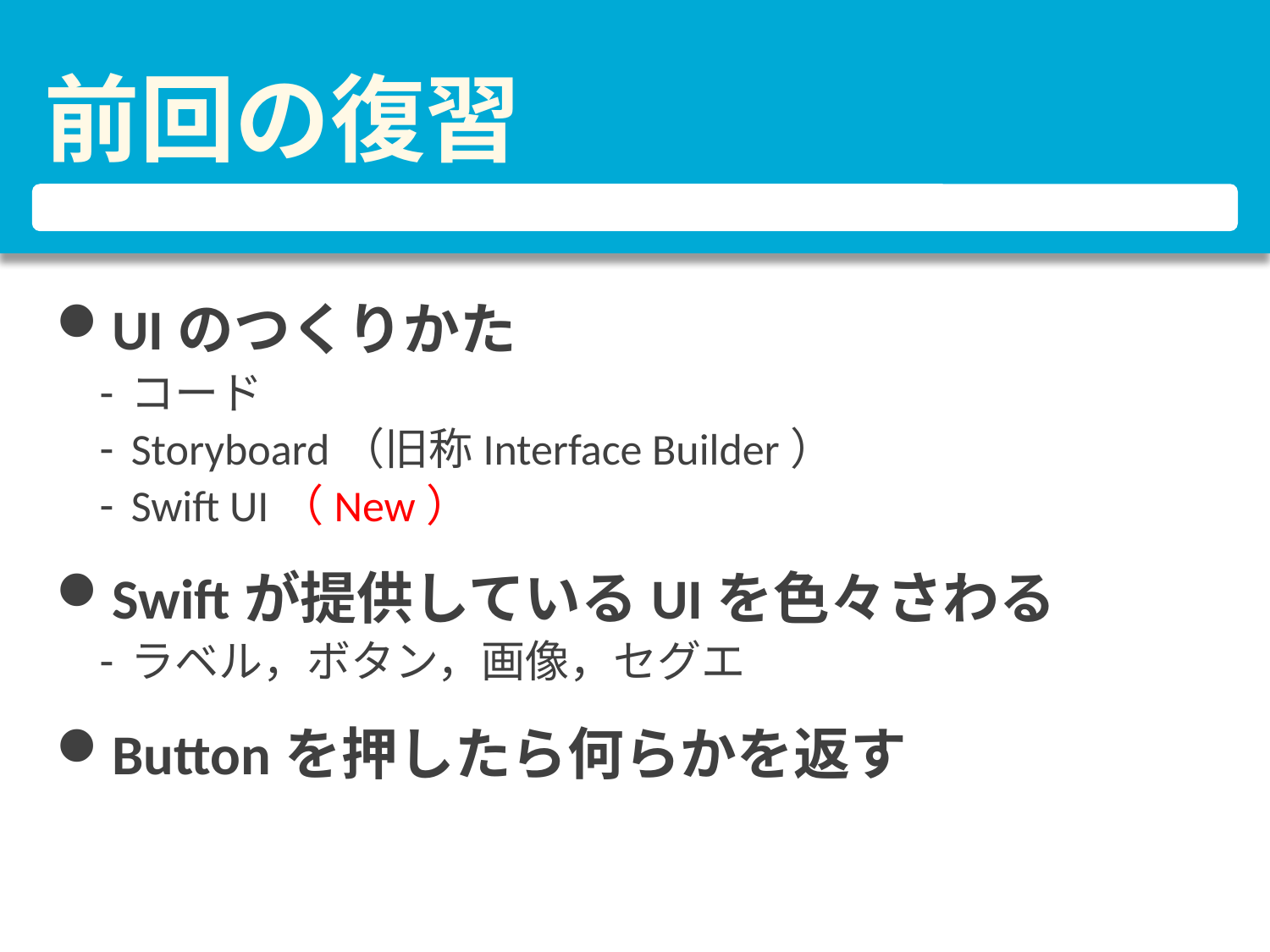

# 前回の復習
UIのつくりかた
コード
Storyboard（旧称Interface Builder）
Swift UI（New）
Swiftが提供しているUIを色々さわる
ラベル，ボタン，画像，セグエ
Buttonを押したら何らかを返す